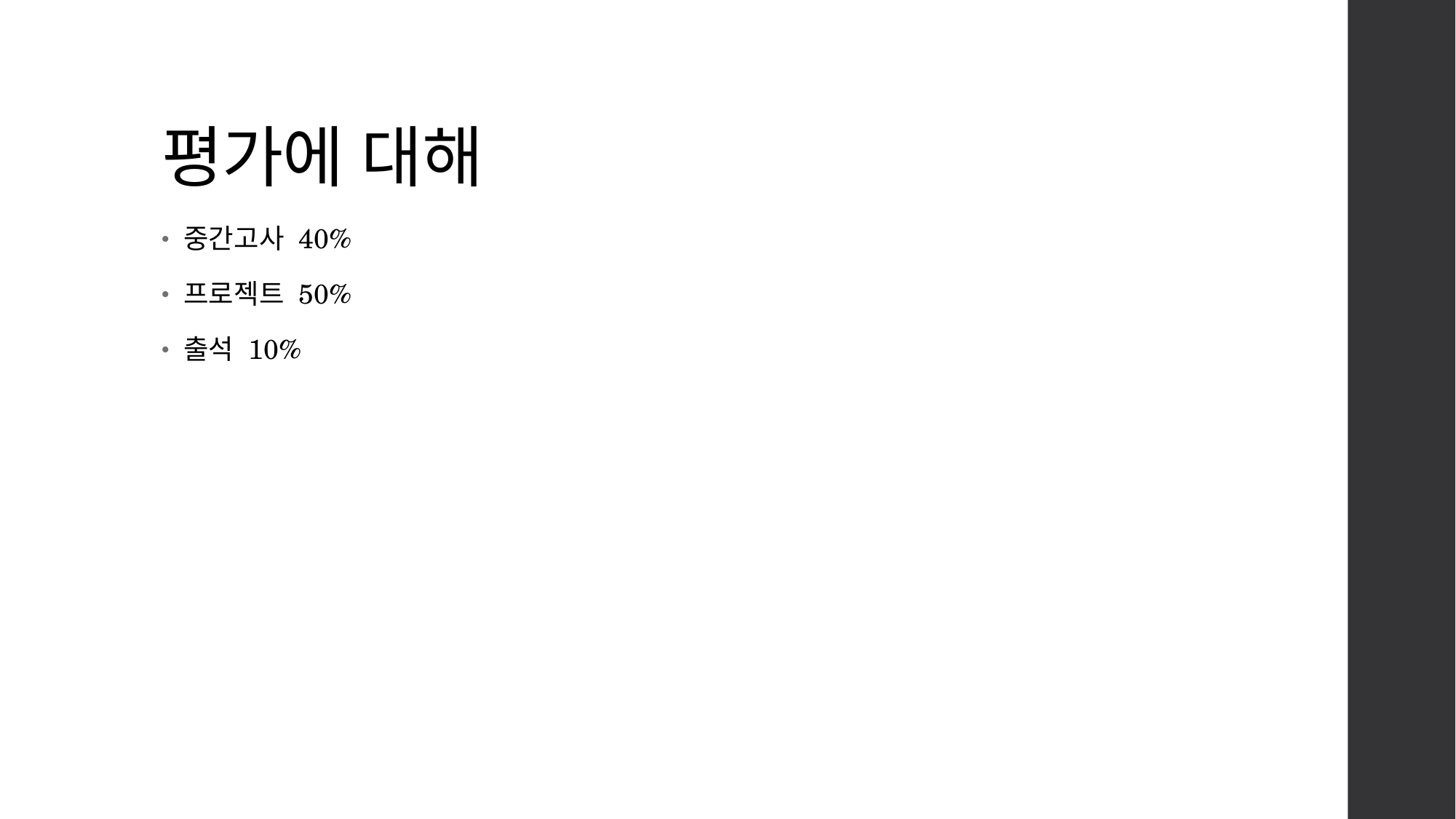

# 평가에 대해
중간고사 40%
프로젝트 50%
출석 10%